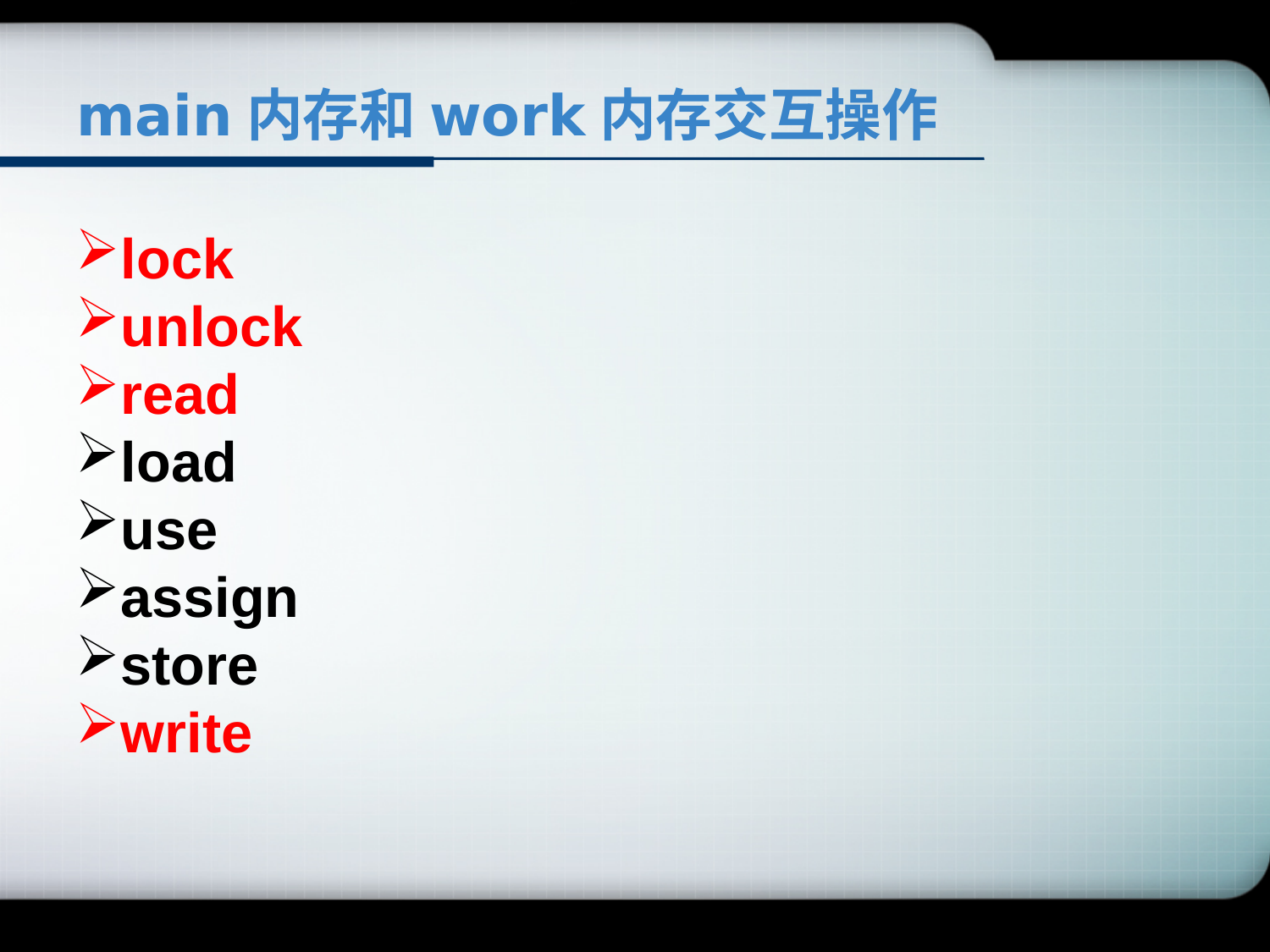

# main内存和work内存交互操作
lock
unlock
read
load
use
assign
store
write